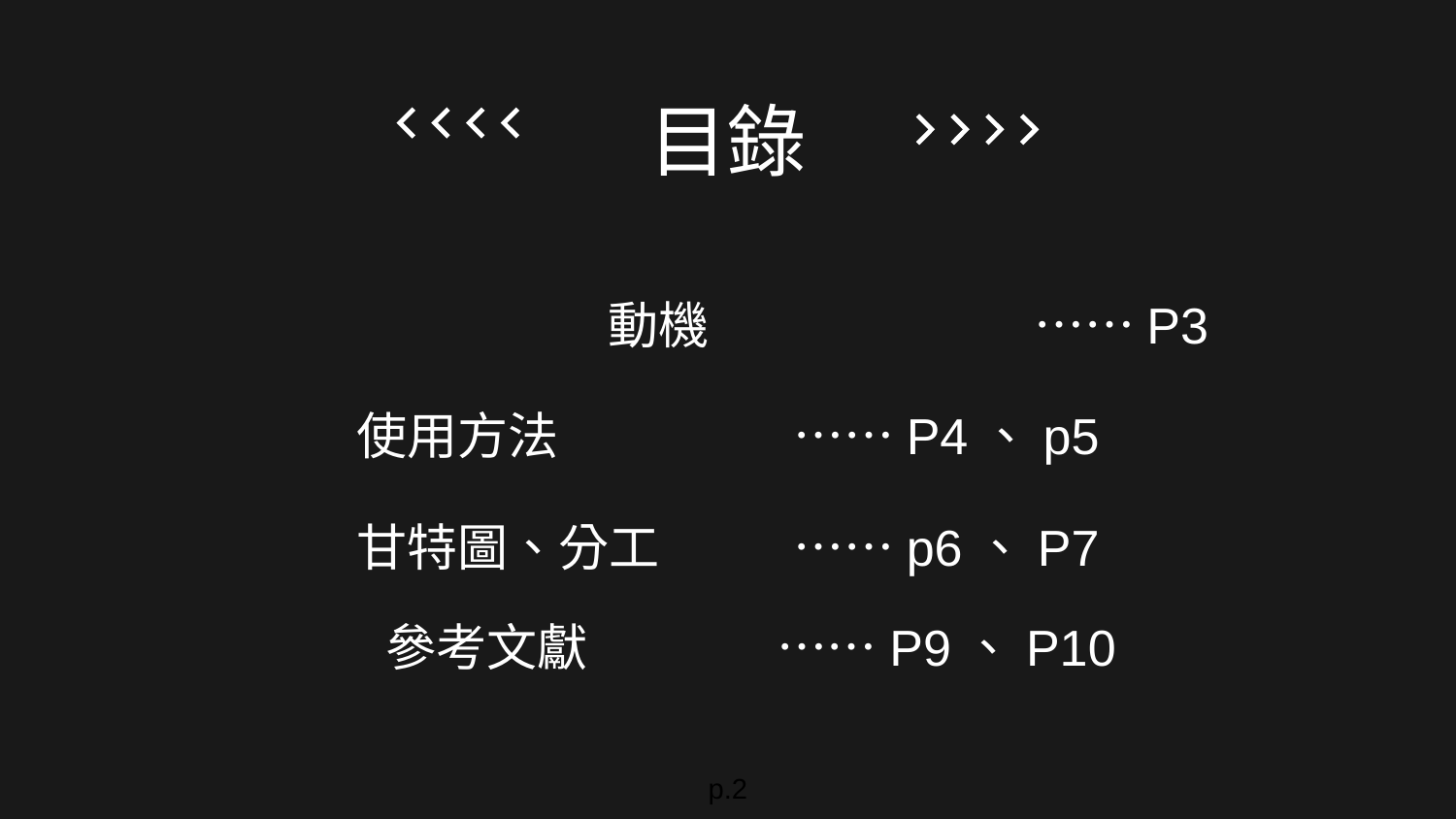

# 目錄

                                                   動機  			……P3
使用方法		……P4、p5
甘特圖、分工	……p6、P7
   參考文獻		……P9、P10
p.2